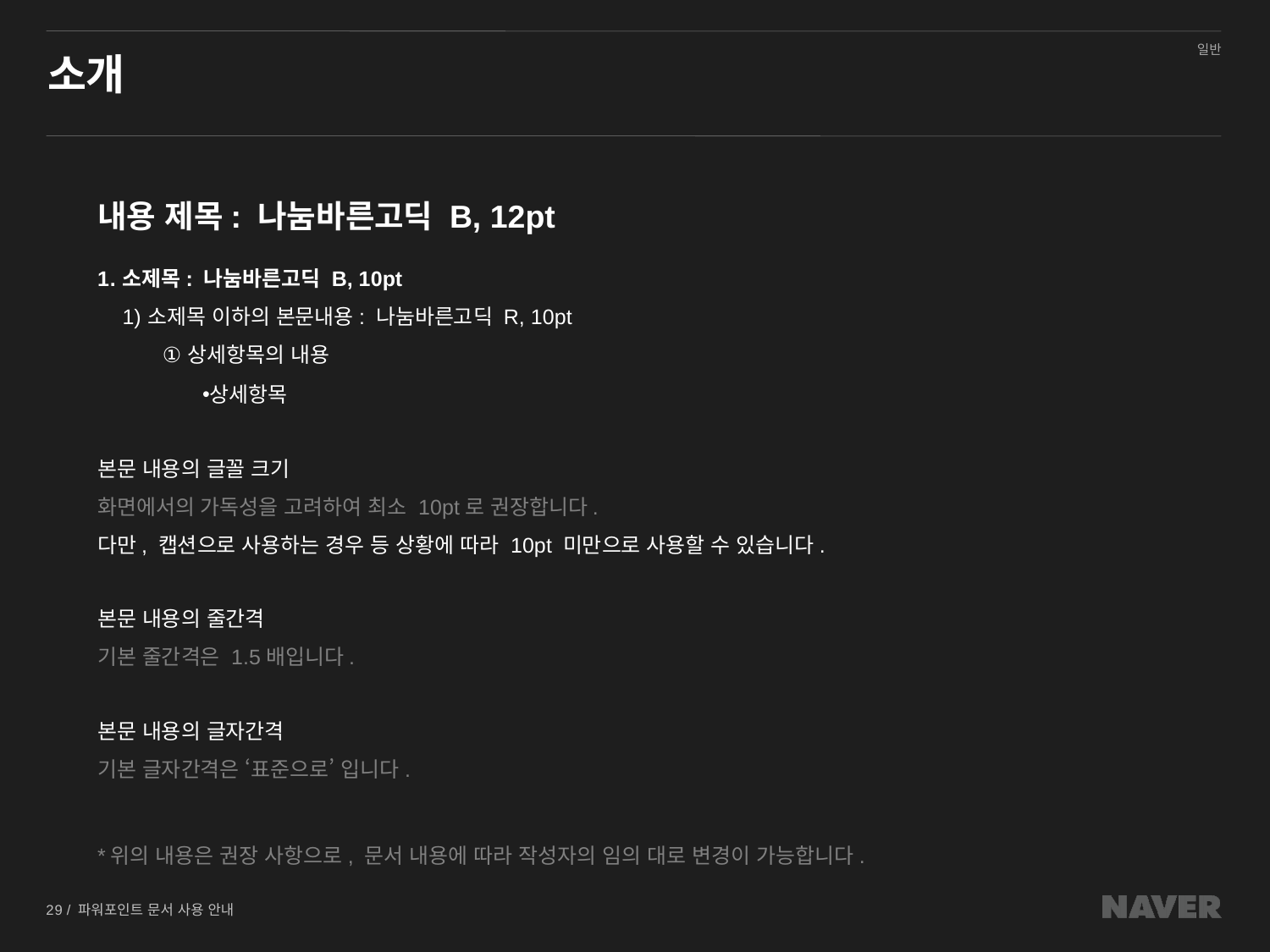

# 소개

내용 제목: 나눔바른고딕 B, 12pt

소제목: 나눔바른고딕 B, 10pt
소제목 이하의 본문내용: 나눔바른고딕 R, 10pt
상세항목의 내용
상세항목

본문 내용의 글꼴 크기
화면에서의 가독성을 고려하여 최소 10pt로 권장합니다.
다만, 캡션으로 사용하는 경우 등 상황에 따라 10pt 미만으로 사용할 수 있습니다.

본문 내용의 줄간격
기본 줄간격은 1.5배입니다.

본문 내용의 글자간격
기본 글자간격은 ‘표준으로’ 입니다.

*위의 내용은 권장 사항으로, 문서 내용에 따라 작성자의 임의 대로 변경이 가능합니다.